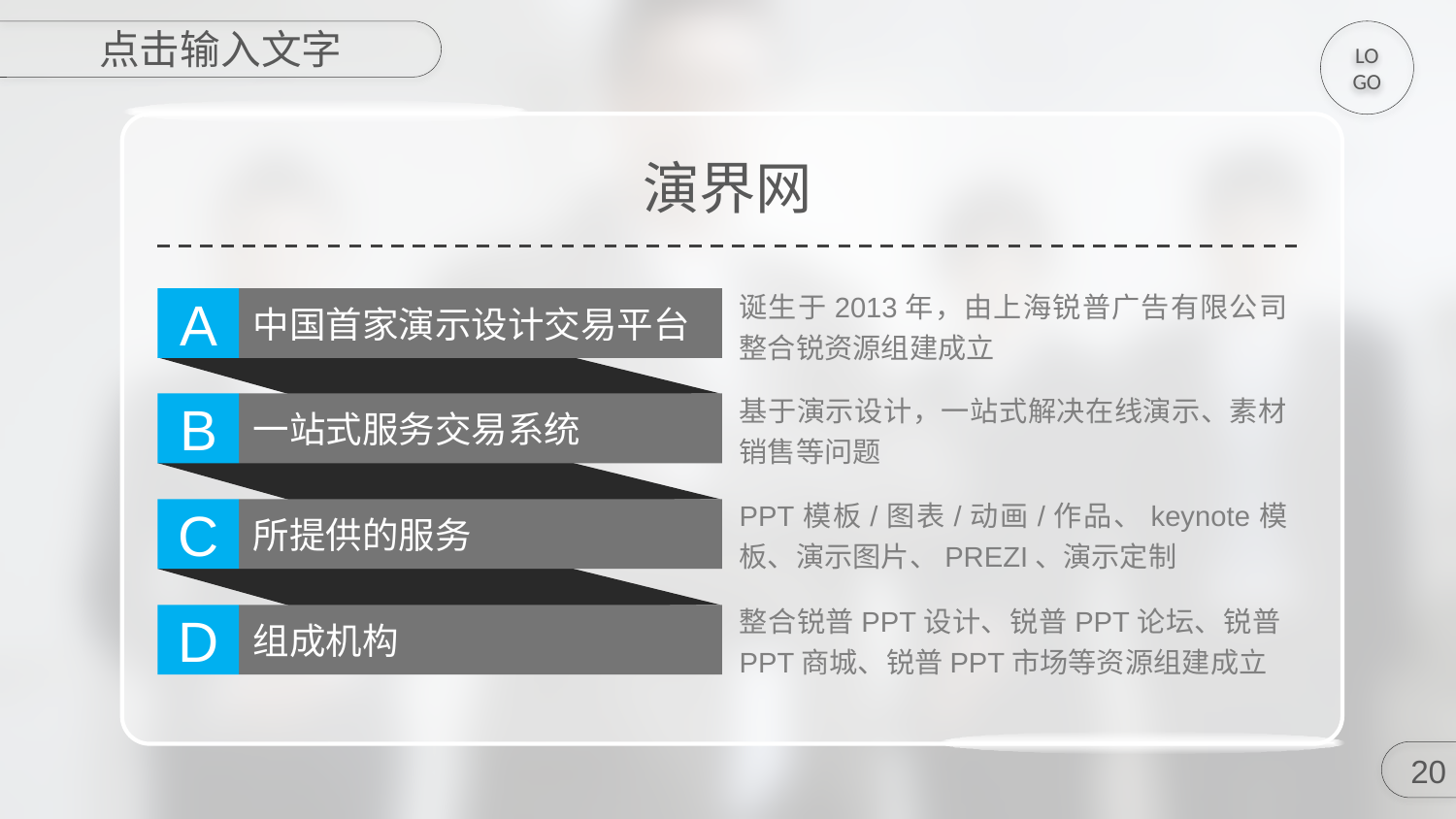

点击输入文字

LOGO
演界网
A
中国首家演示设计交易平台
诞生于2013年，由上海锐普广告有限公司整合锐资源组建成立

基于演示设计，一站式解决在线演示、素材销售等问题
B
一站式服务交易系统

PPT模板/图表/动画/作品、keynote模板、演示图片、PREZI、演示定制
C
所提供的服务

整合锐普PPT设计、锐普PPT论坛、锐普PPT商城、锐普PPT市场等资源组建成立
D
组成机构